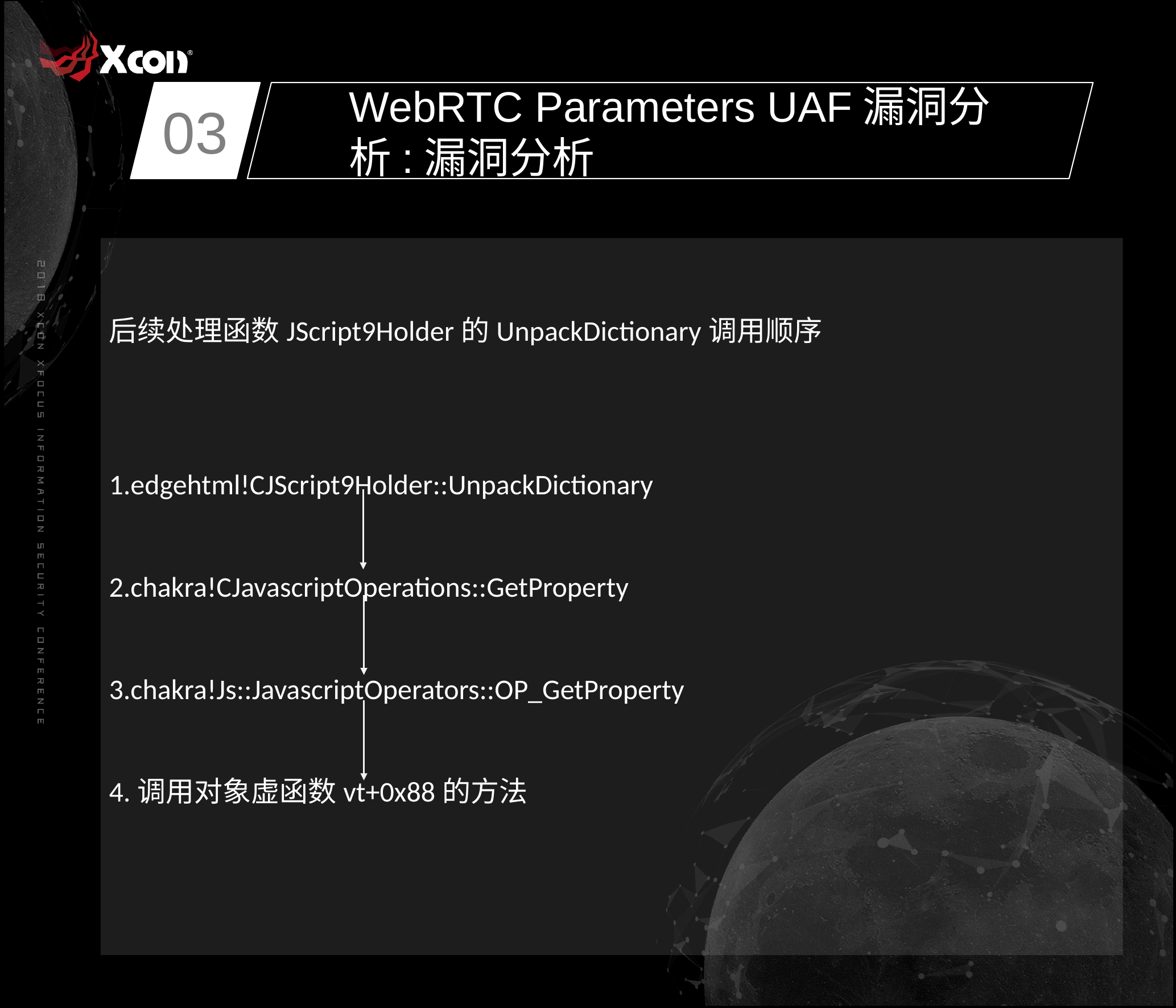

03
WebRTC Parameters UAF漏洞分析:漏洞分析

后续处理函数JScript9Holder的UnpackDictionary调用顺序

1.edgehtml!CJScript9Holder::UnpackDictionary

2.chakra!CJavascriptOperations::GetProperty

3.chakra!Js::JavascriptOperators::OP_GetProperty

4.调用对象虚函数vt+0x88的方法